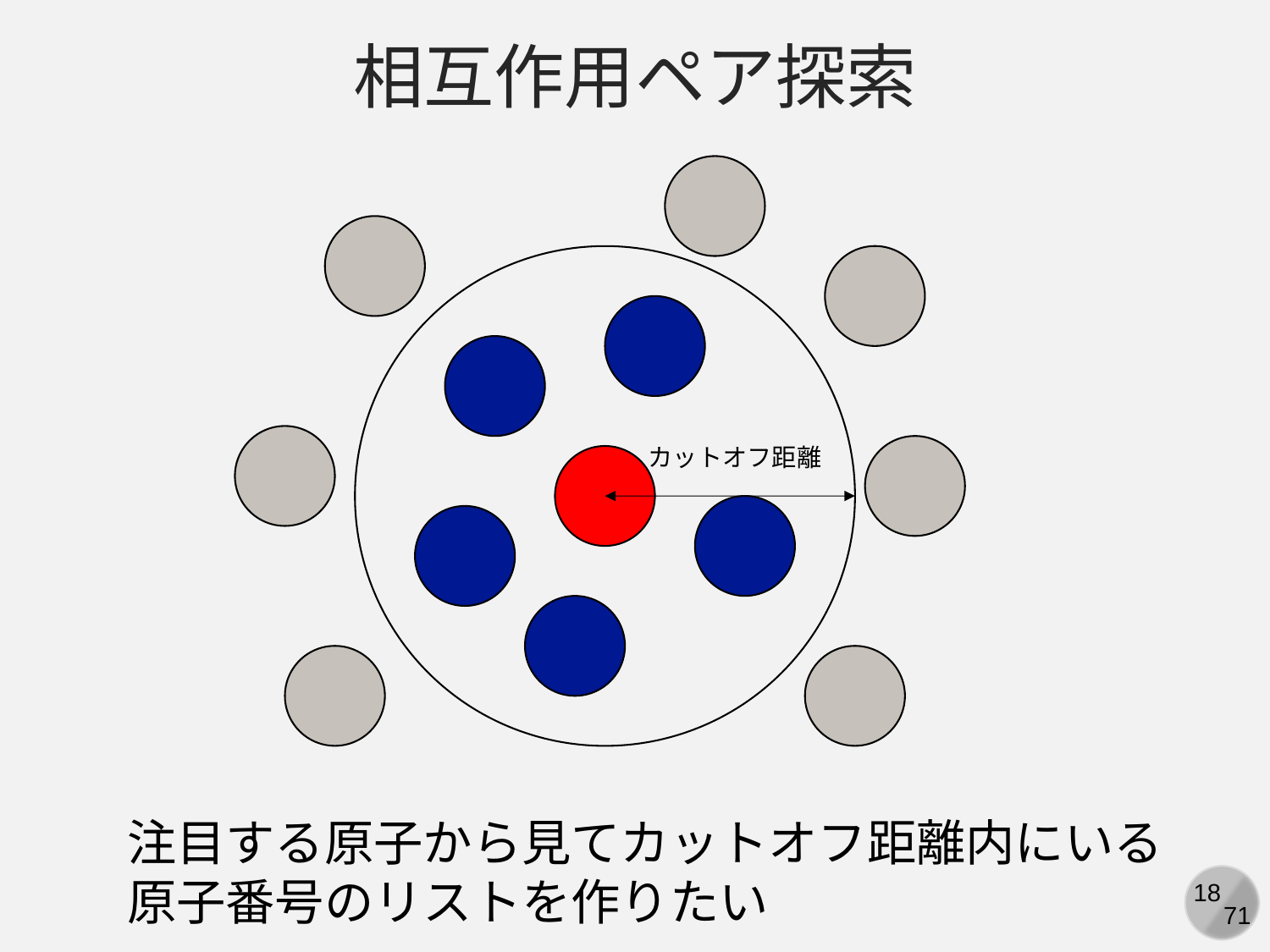

相互作用ペア探索

カットオフ距離

注目する原子から見てカットオフ距離内にいる原子番号のリストを作りたい